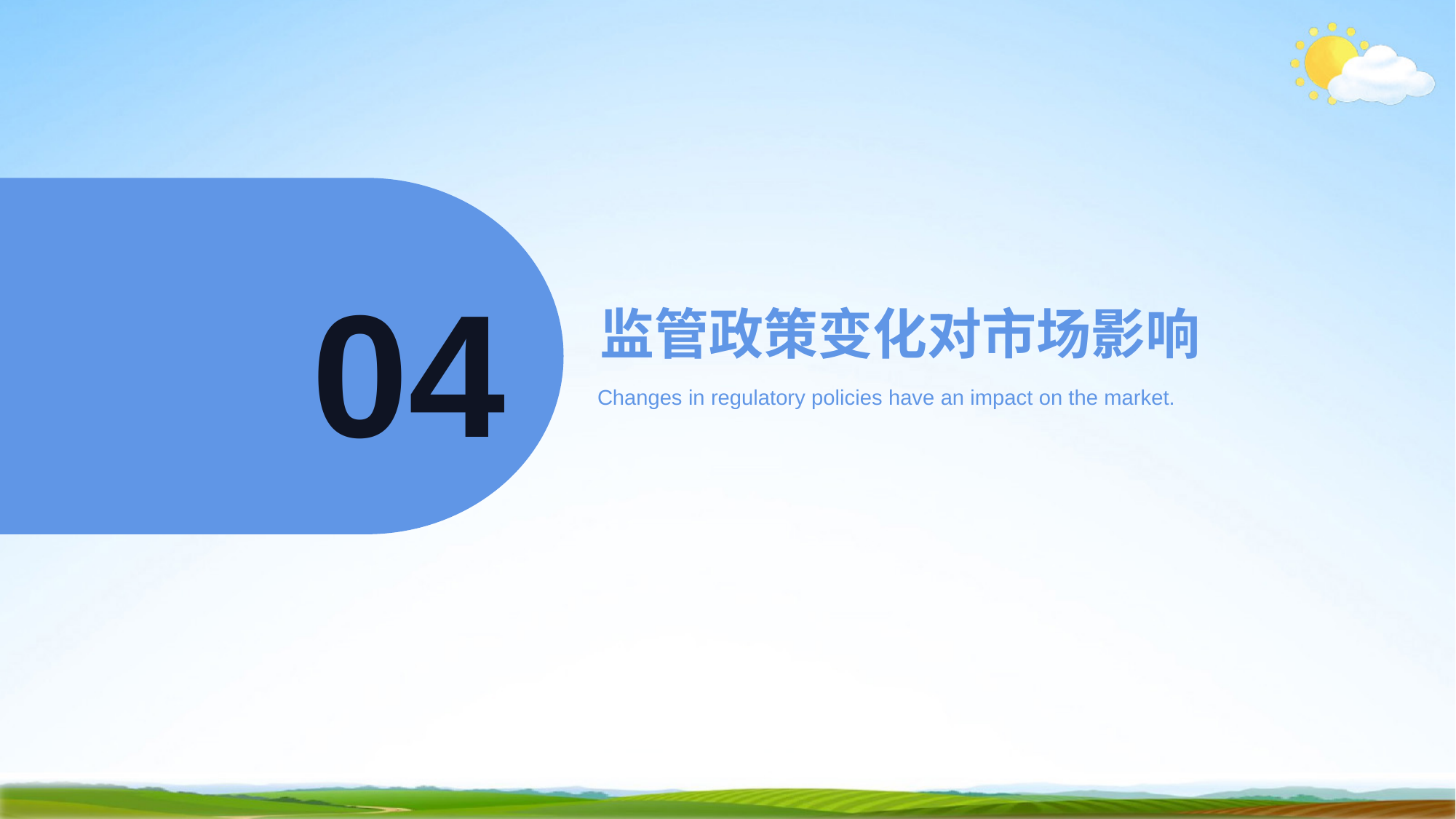

04
监管政策变化对市场影响
Changes in regulatory policies have an impact on the market.